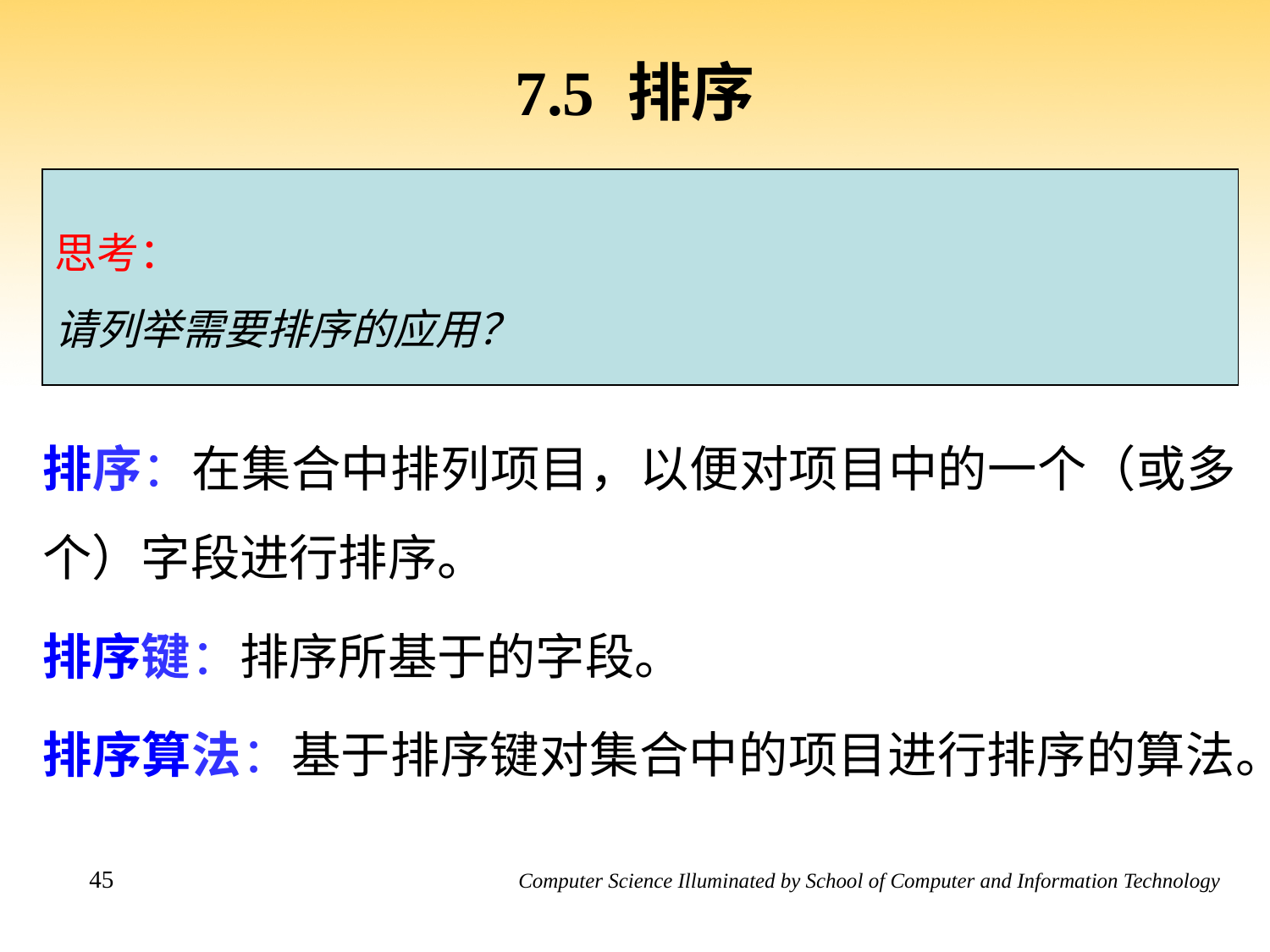

# 7.5 排序
思考：
请列举需要排序的应用？
排序：在集合中排列项目，以便对项目中的一个（或多个）字段进行排序。
排序键：排序所基于的字段。
排序算法：基于排序键对集合中的项目进行排序的算法。
45